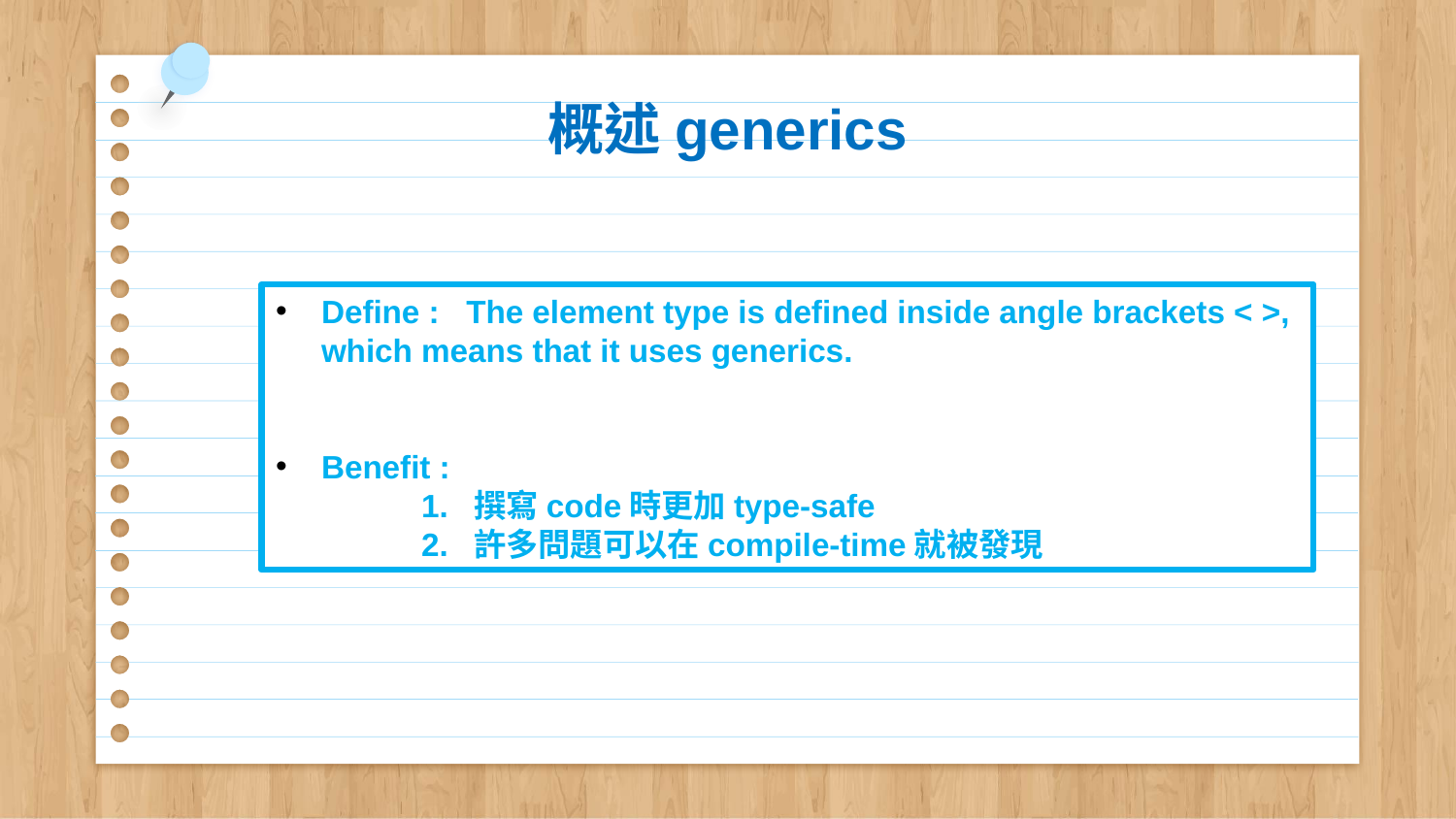

# 概述generics
Define :   The element type is defined inside angle brackets < >, which means that it uses generics.

Benefit :
 	1.  撰寫code時更加type-safe
	2.  許多問題可以在compile-time就被發現